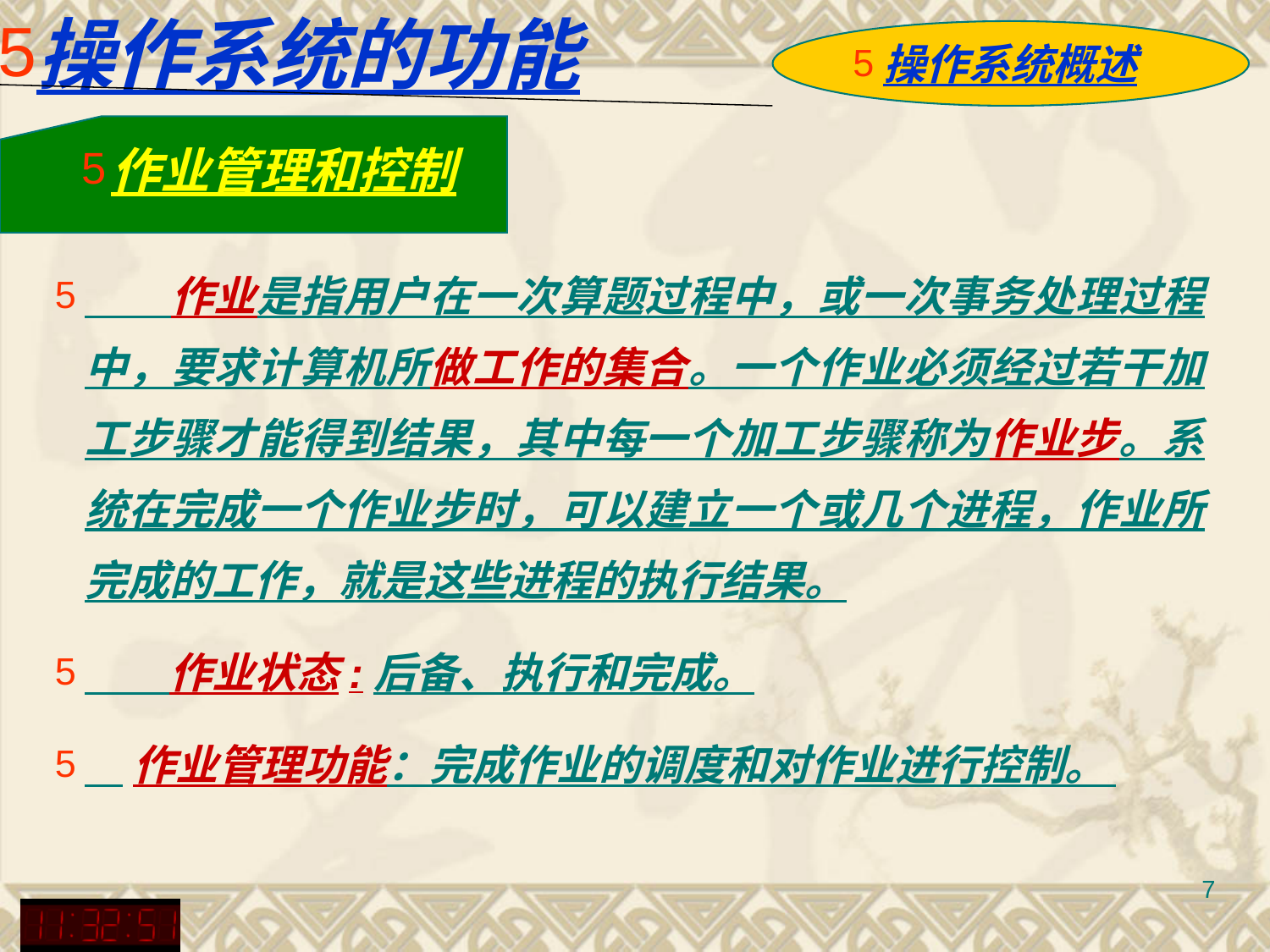

操作系统的功能

操作系统概述

作业管理和控制
　　作业是指用户在一次算题过程中，或一次事务处理过程中，要求计算机所做工作的集合。一个作业必须经过若干加工步骤才能得到结果，其中每一个加工步骤称为作业步。系统在完成一个作业步时，可以建立一个或几个进程，作业所完成的工作，就是这些进程的执行结果。
　　作业状态:后备、执行和完成。
    作业管理功能：完成作业的调度和对作业进行控制。
7